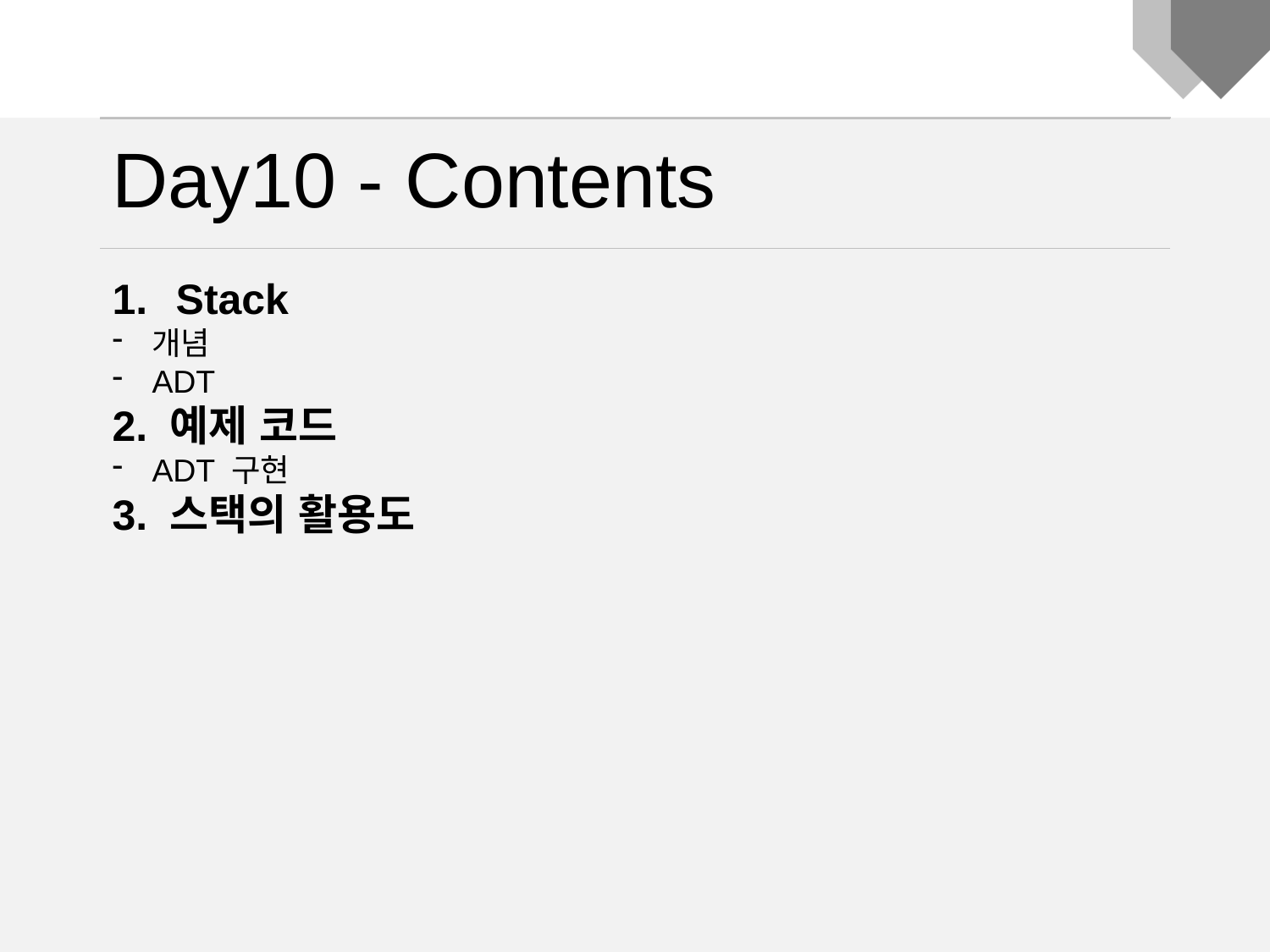

Day10 - Contents
Stack
개념
ADT
2. 예제 코드
ADT 구현
3. 스택의 활용도